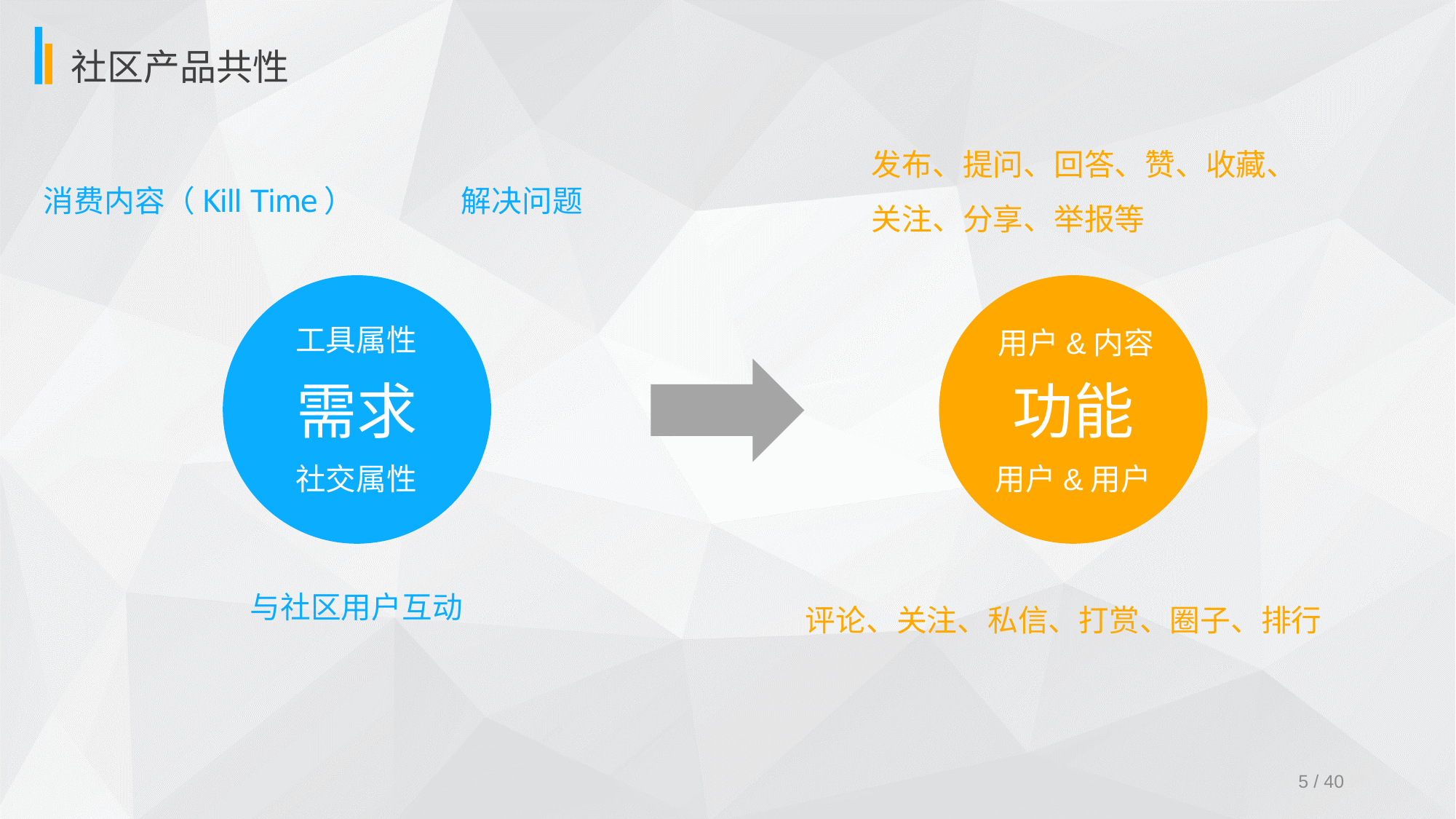

社区产品共性

发布、提问、回答、赞、收藏、关注、分享、举报等
消费内容（Kill Time）
解决问题
需求
功能
工具属性
用户&内容

社交属性
用户&用户
评论、关注、私信、打赏、圈子、排行
与社区用户互动
5 / 40